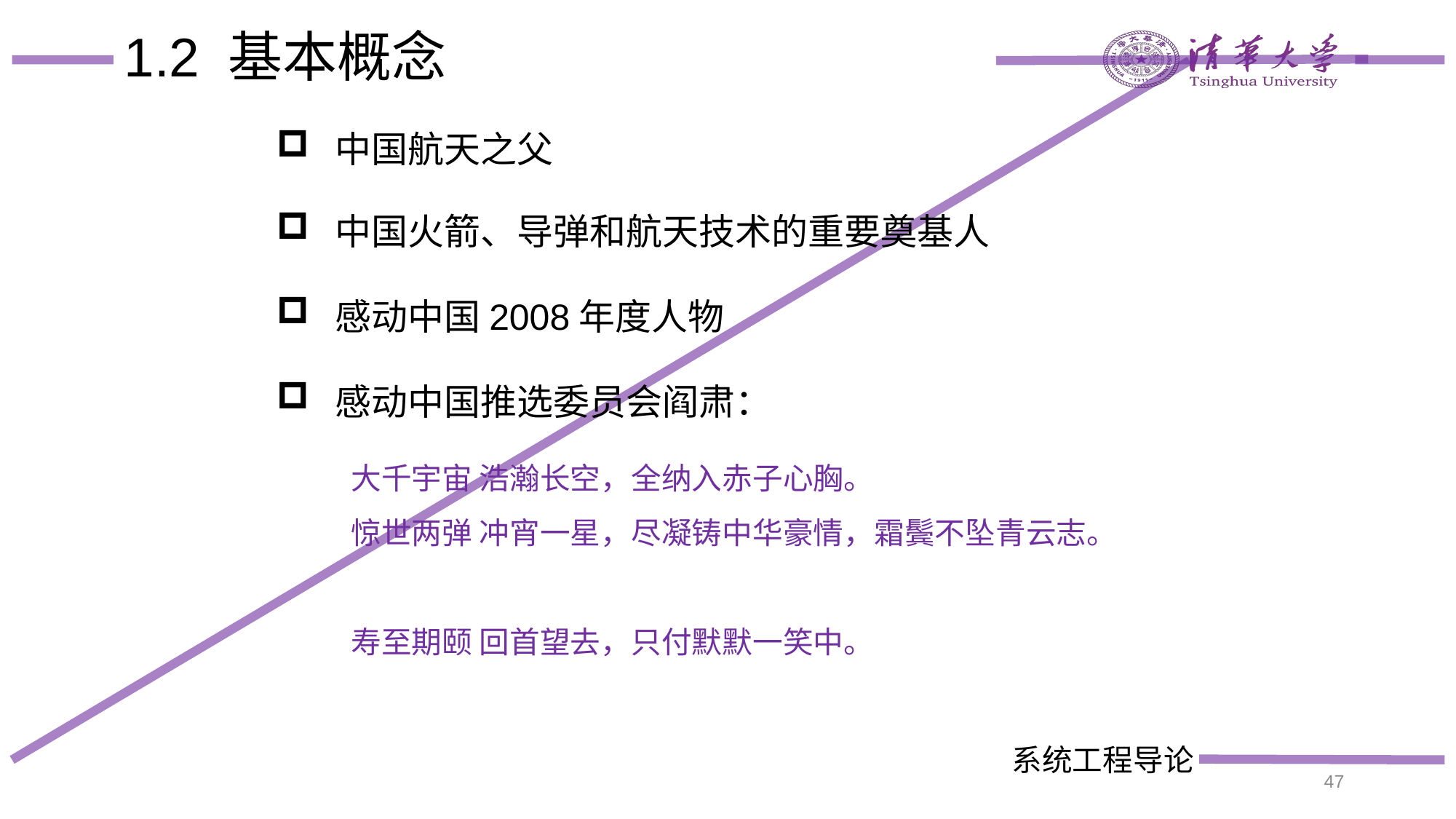

# 1.2 基本概念
 中国航天之父
 中国火箭、导弹和航天技术的重要奠基人
 感动中国2008年度人物
 感动中国推选委员会阎肃：
 大千宇宙 浩瀚长空，全纳入赤子心胸。
 惊世两弹 冲宵一星，尽凝铸中华豪情，霜鬓不坠青云志。
 寿至期颐 回首望去，只付默默一笑中。
47